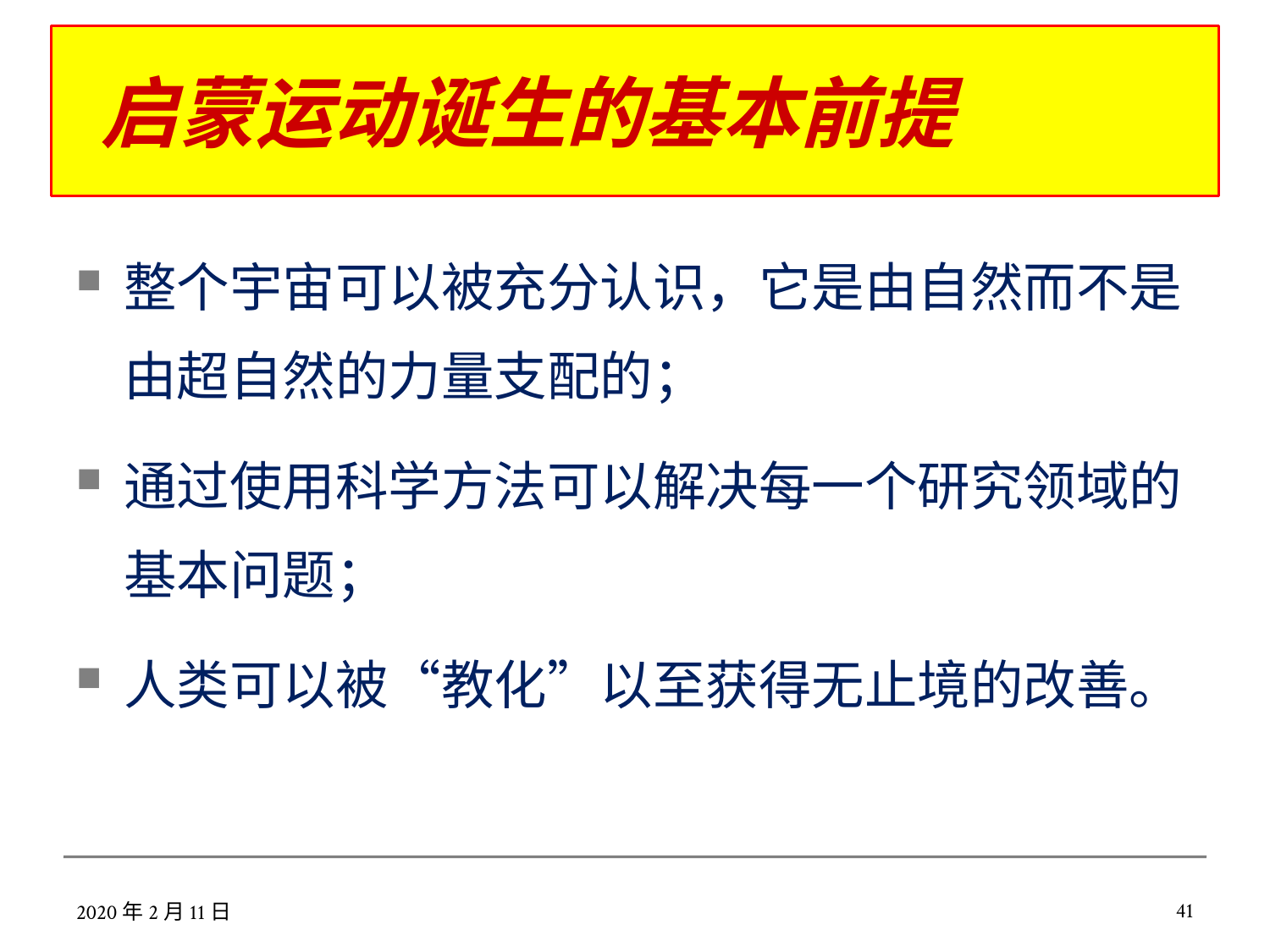

启蒙运动诞生的基本前提
整个宇宙可以被充分认识，它是由自然而不是由超自然的力量支配的；
通过使用科学方法可以解决每一个研究领域的基本问题；
人类可以被“教化”以至获得无止境的改善。
2020年2月11日
41